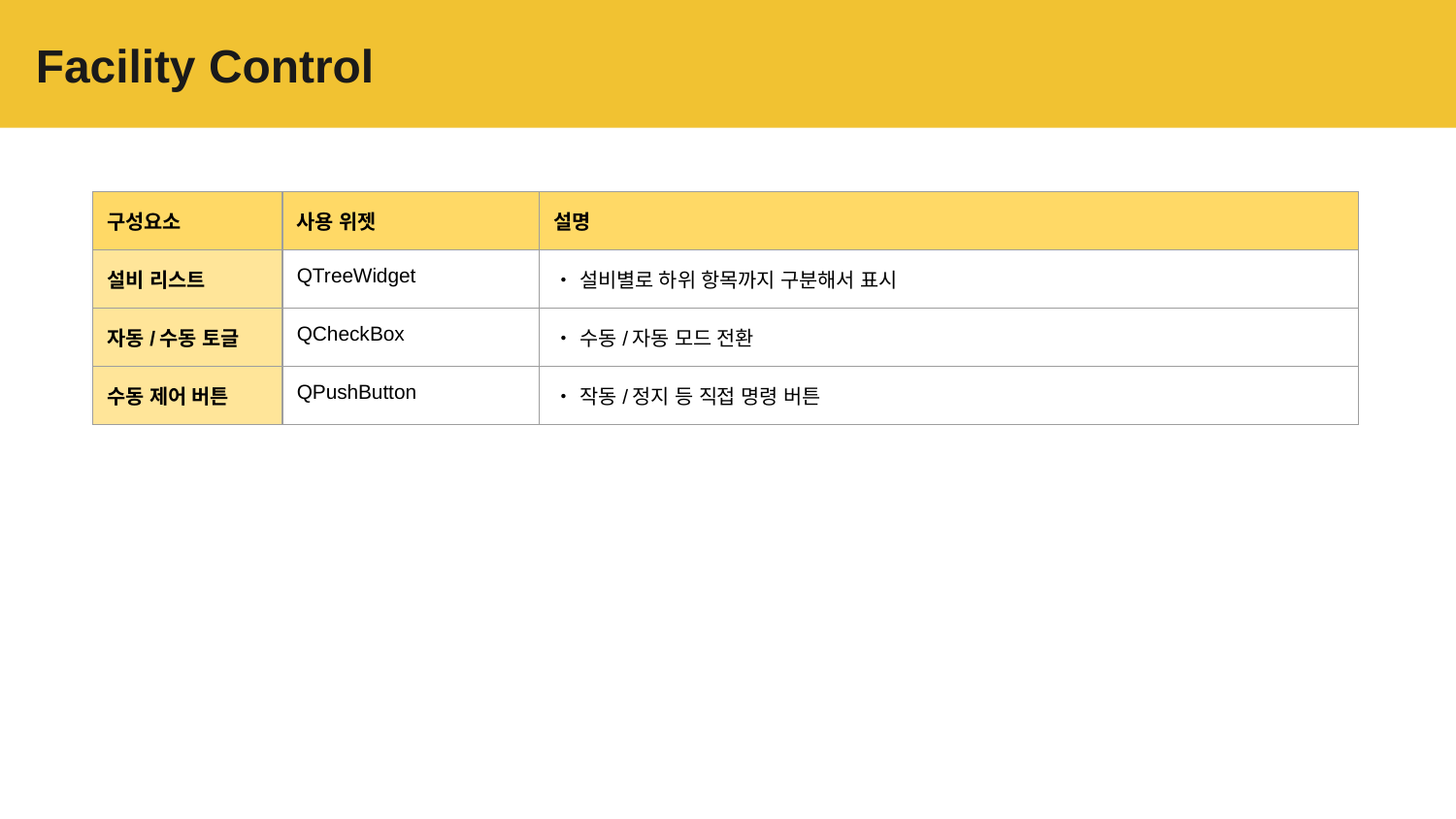

# Facility Control
| 구성요소 | 사용 위젯 | 설명 |
| --- | --- | --- |
| 설비 리스트 | QTreeWidget | ‧설비별로 하위 항목까지 구분해서 표시 |
| 자동/수동 토글 | QCheckBox | ‧수동/자동 모드 전환 |
| 수동 제어 버튼 | QPushButton | ‧작동/정지 등 직접 명령 버튼 |